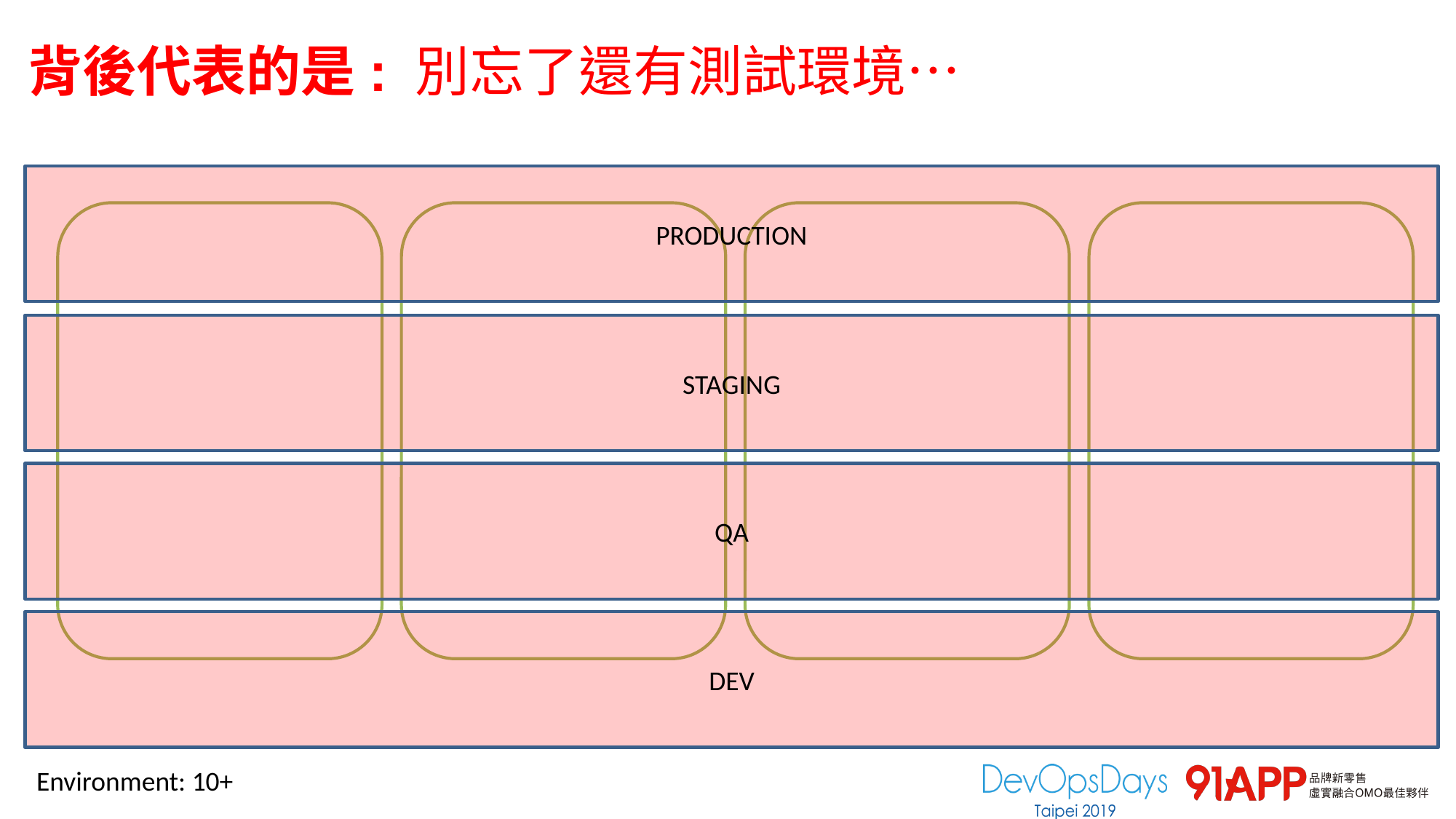

# 背後代表的是: 別忘了還有測試環境…
PRODUCTION

STAGING
QA
DEV
Environment: 10+